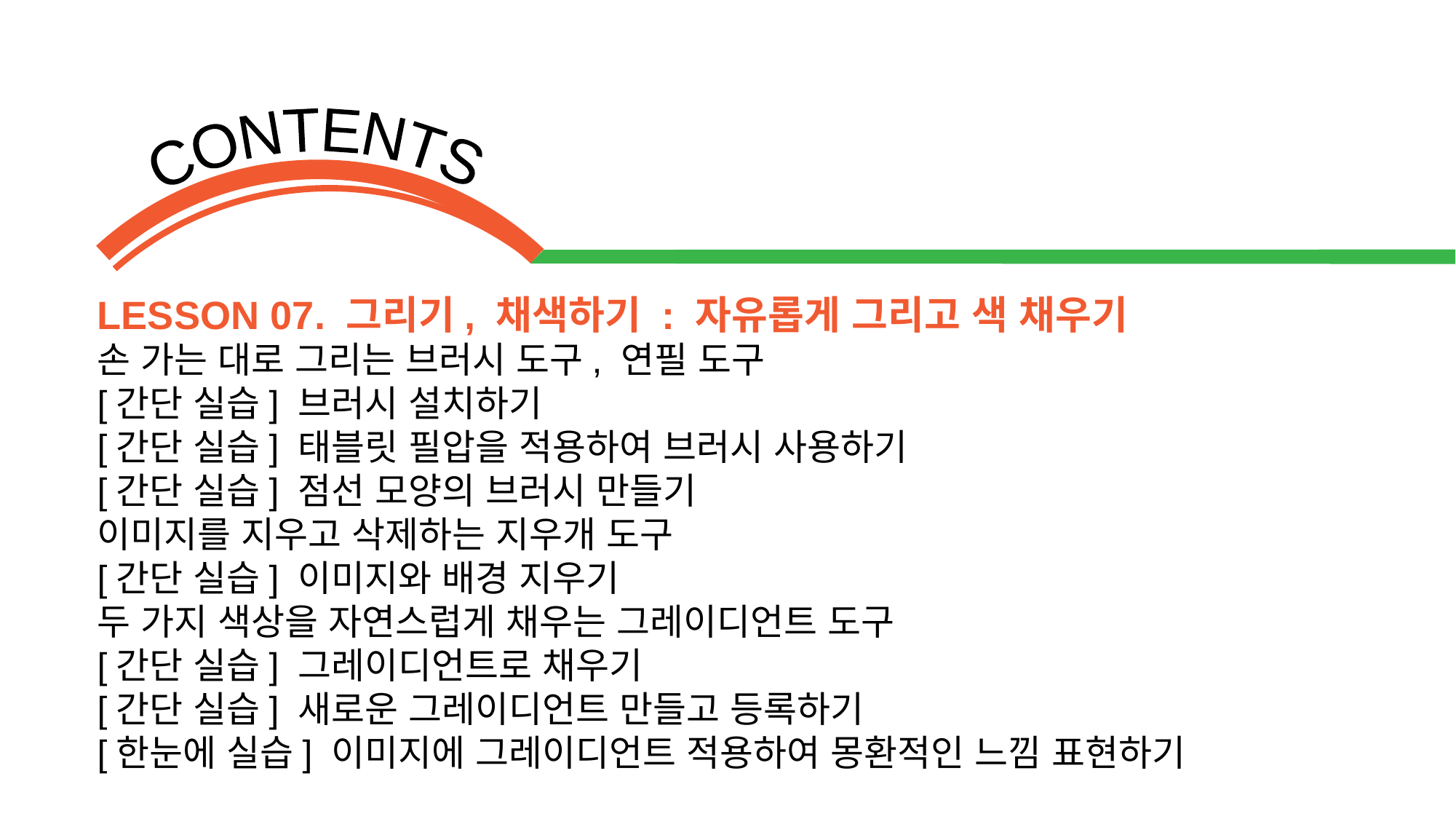

LESSON 07. 그리기, 채색하기 : 자유롭게 그리고 색 채우기
손 가는 대로 그리는 브러시 도구, 연필 도구
[간단 실습] 브러시 설치하기
[간단 실습] 태블릿 필압을 적용하여 브러시 사용하기
[간단 실습] 점선 모양의 브러시 만들기
이미지를 지우고 삭제하는 지우개 도구
[간단 실습] 이미지와 배경 지우기
두 가지 색상을 자연스럽게 채우는 그레이디언트 도구
[간단 실습] 그레이디언트로 채우기
[간단 실습] 새로운 그레이디언트 만들고 등록하기
[한눈에 실습] 이미지에 그레이디언트 적용하여 몽환적인 느낌 표현하기